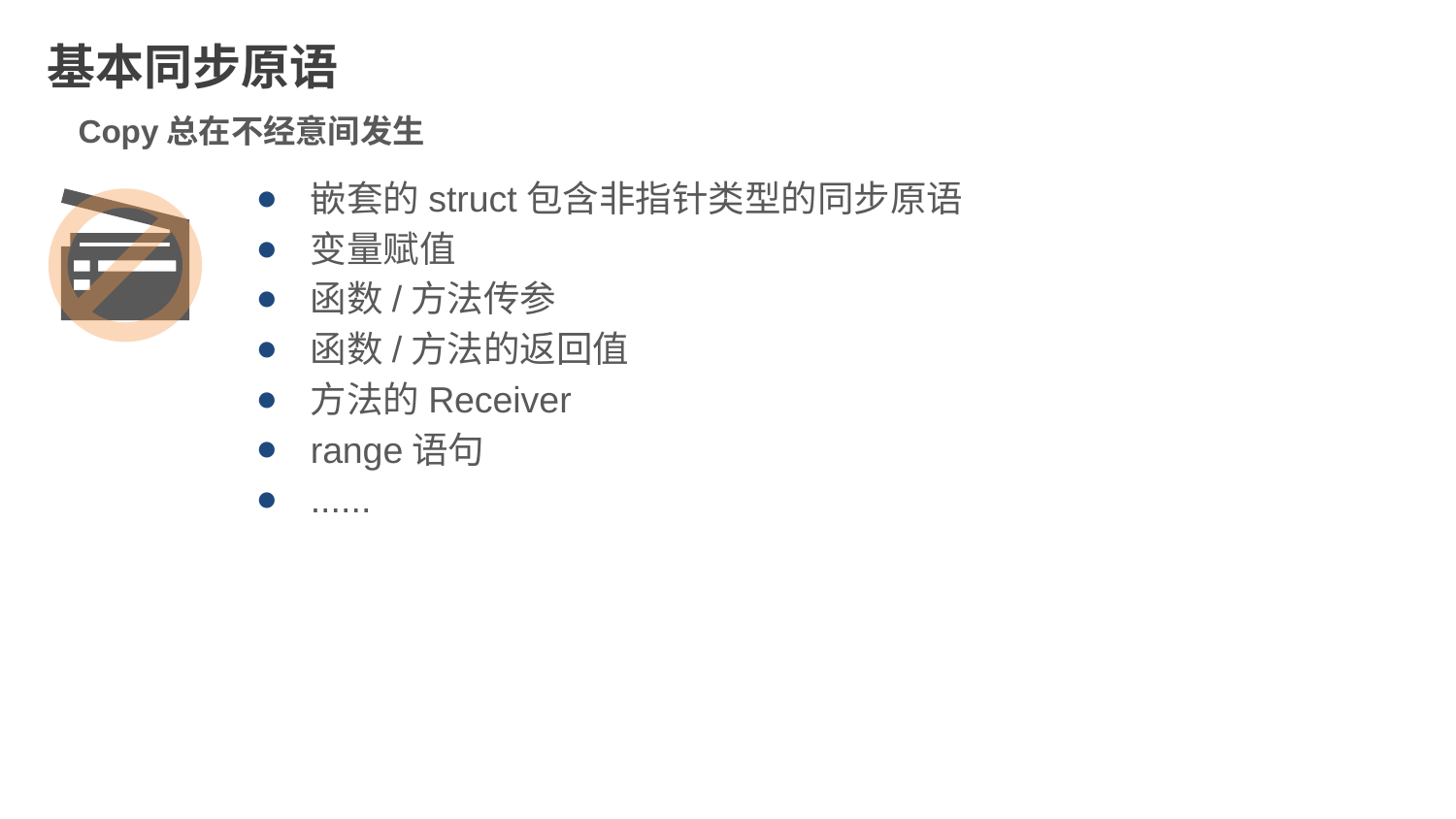

基本同步原语
Copy总在不经意间发生
嵌套的struct包含非指针类型的同步原语
变量赋值
函数/方法传参
函数/方法的返回值
方法的Receiver
range语句
......